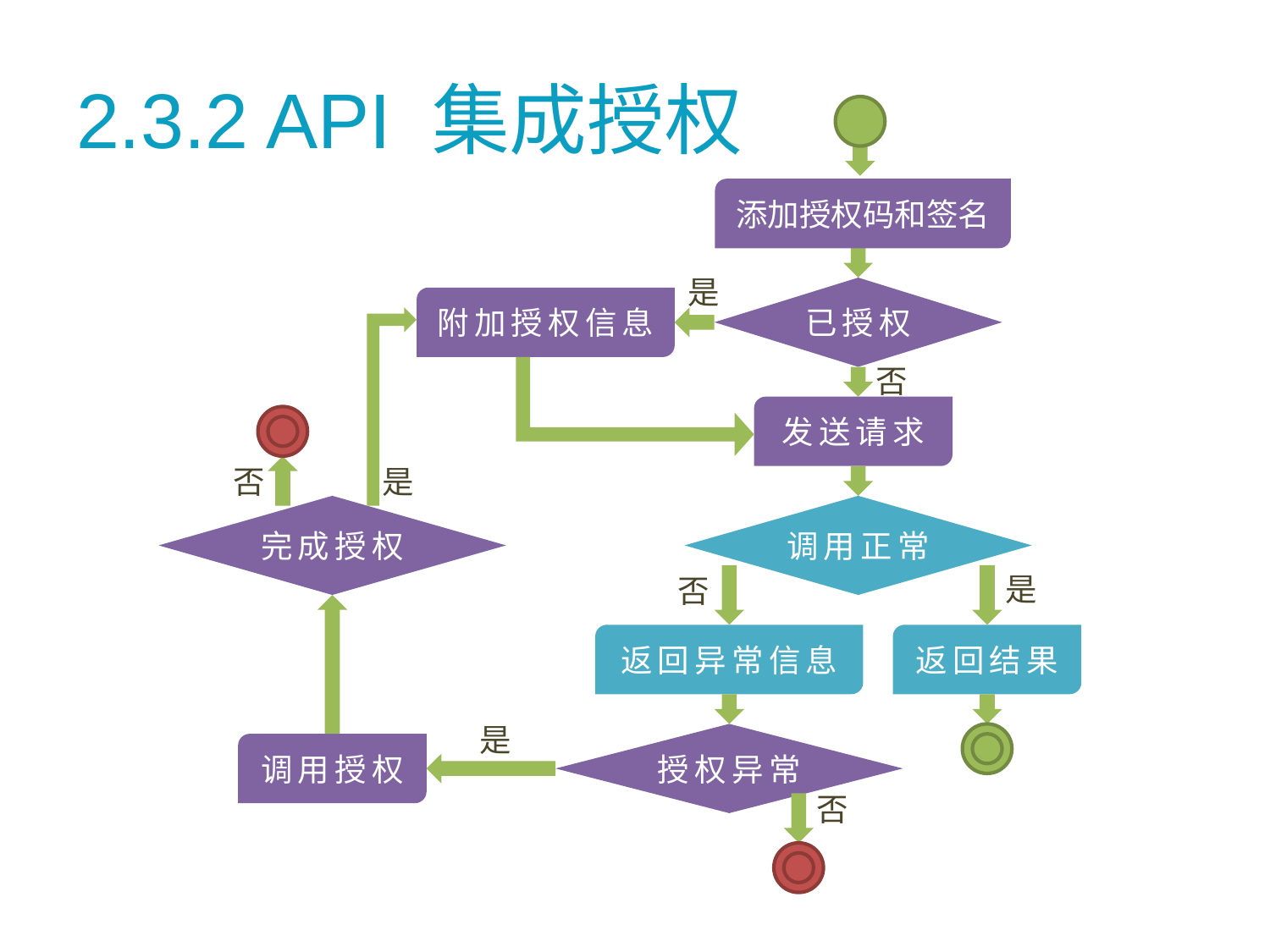

# 2.3.2 API 集成授权

添加授权码和签名

是
已授权
附加授权信息

否

发送请求

否

是

完成授权
调用正常
是
否

返回异常信息
返回结果

是
授权异常

调用授权

否